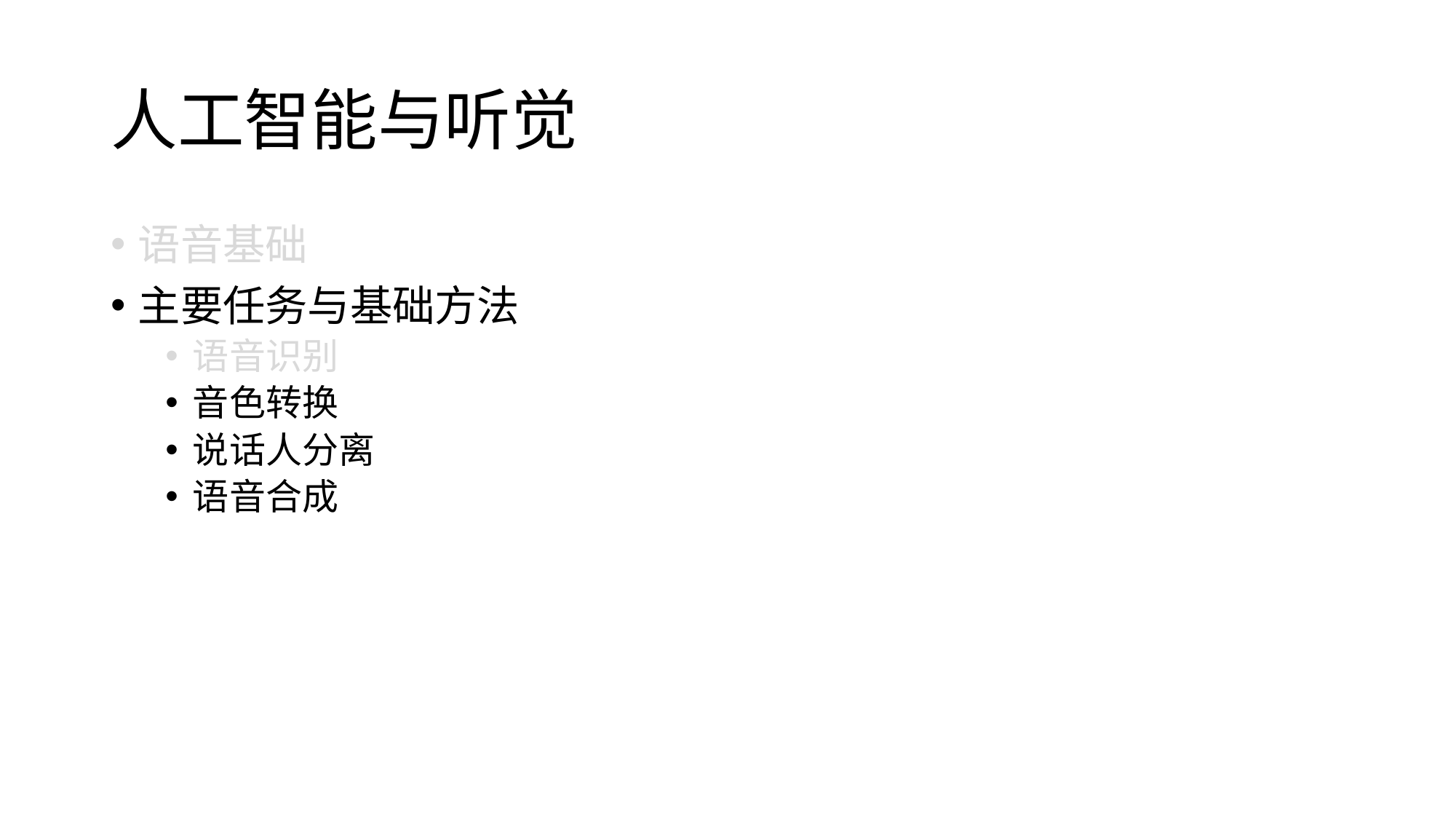

# 人工智能与听觉
语音基础
主要任务与基础方法
语音识别
音色转换
说话人分离
语音合成